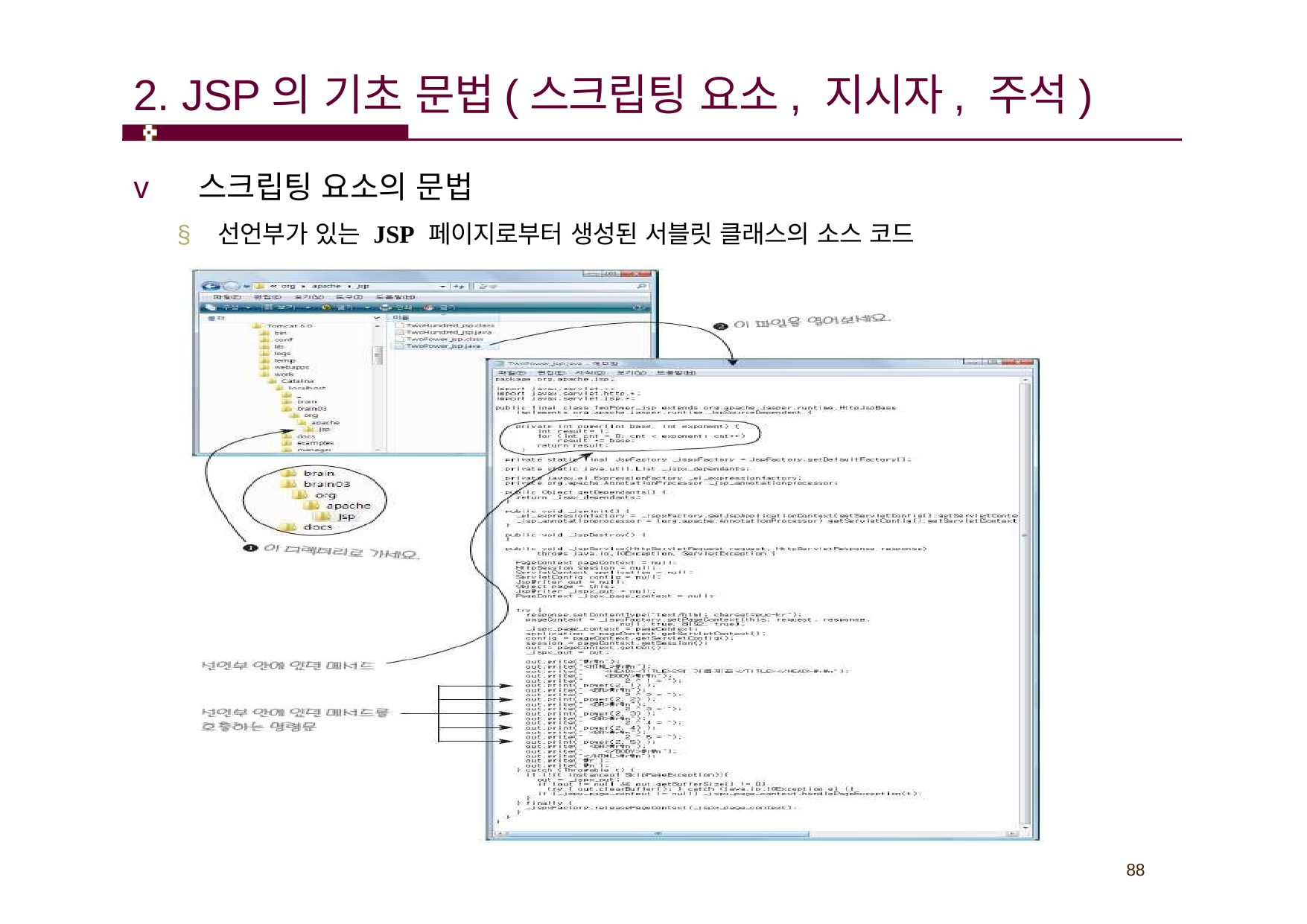

# 2. JSP의 기초 문법(스크립팅 요소, 지시자, 주석)

v  스크립팅 요소의 문법
§  선언부가 있는 JSP 페이지로부터 생성된 서블릿 클래스의 소스 코드

88